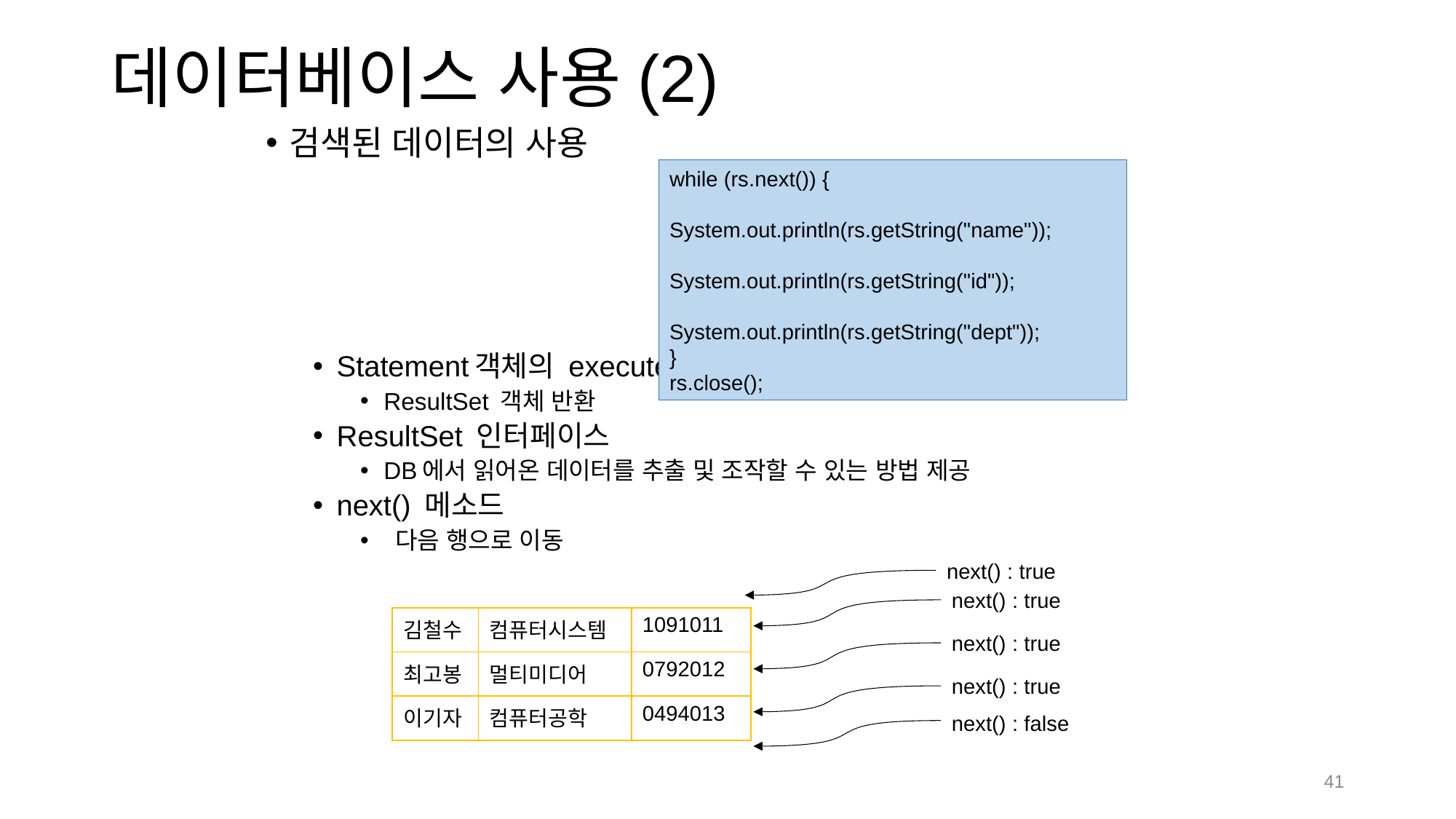

# 데이터베이스 사용(2)
검색된 데이터의 사용

Statement객체의 executeQuery() 메소드
ResultSet 객체 반환
ResultSet 인터페이스
DB에서 읽어온 데이터를 추출 및 조작할 수 있는 방법 제공
next() 메소드
 다음 행으로 이동

while (rs.next()) {
	System.out.println(rs.getString("name"));
	System.out.println(rs.getString("id"));
	System.out.println(rs.getString("dept"));
}
rs.close();
next() : true
next() : true
| 김철수 | 컴퓨터시스템 | 1091011 |
| --- | --- | --- |
| 최고봉 | 멀티미디어 | 0792012 |
| 이기자 | 컴퓨터공학 | 0494013 |
next() : true
next() : true
next() : false
41